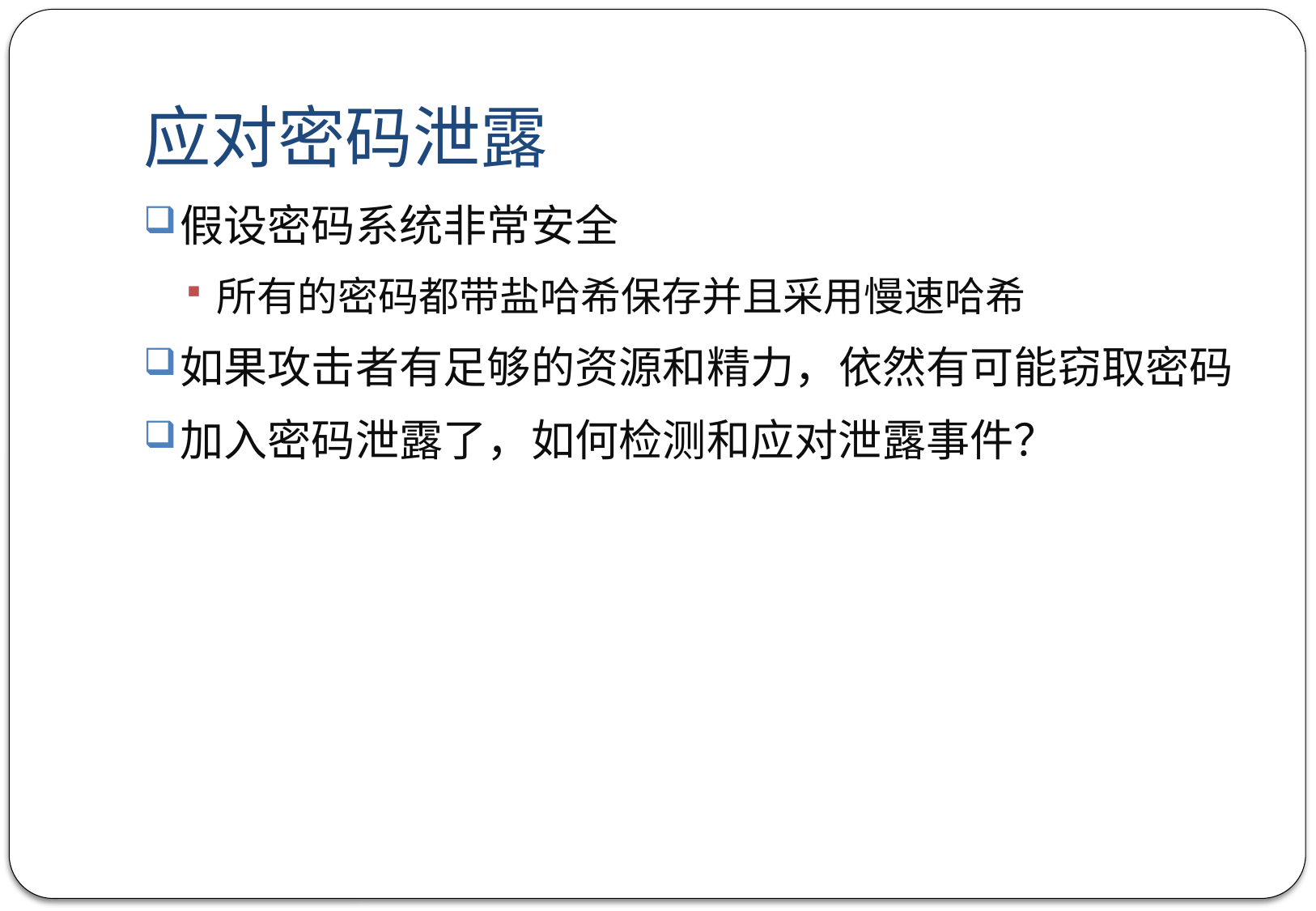

# 应对密码泄露
假设密码系统非常安全
所有的密码都带盐哈希保存并且采用慢速哈希
如果攻击者有足够的资源和精力，依然有可能窃取密码
加入密码泄露了，如何检测和应对泄露事件？